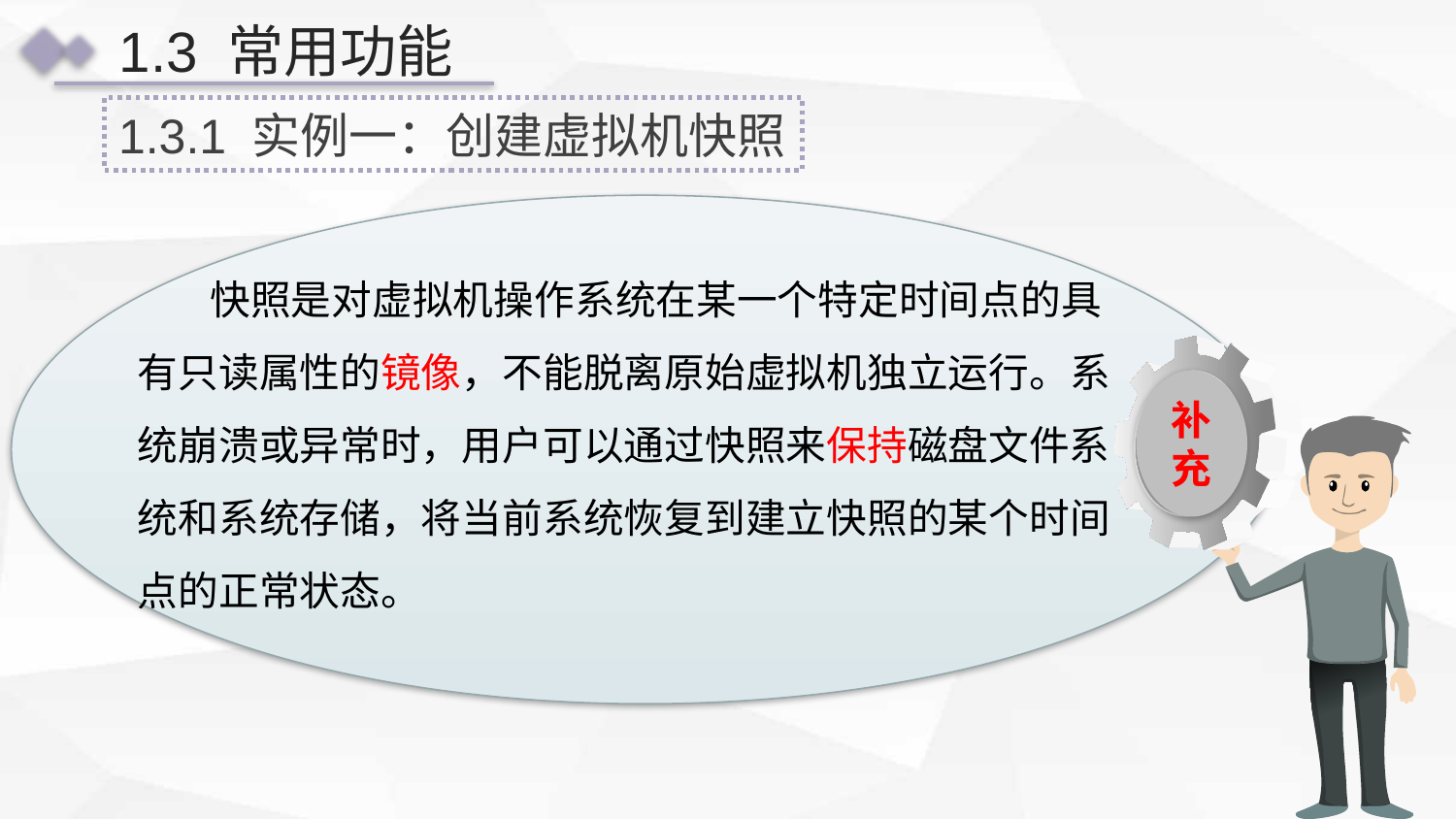

1.3 常用功能

1.3.1 实例一：创建虚拟机快照

       快照是对虚拟机操作系统在某一个特定时间点的具有只读属性的镜像，不能脱离原始虚拟机独立运行。系统崩溃或异常时，用户可以通过快照来保持磁盘文件系统和系统存储，将当前系统恢复到建立快照的某个时间点的正常状态。

补 充